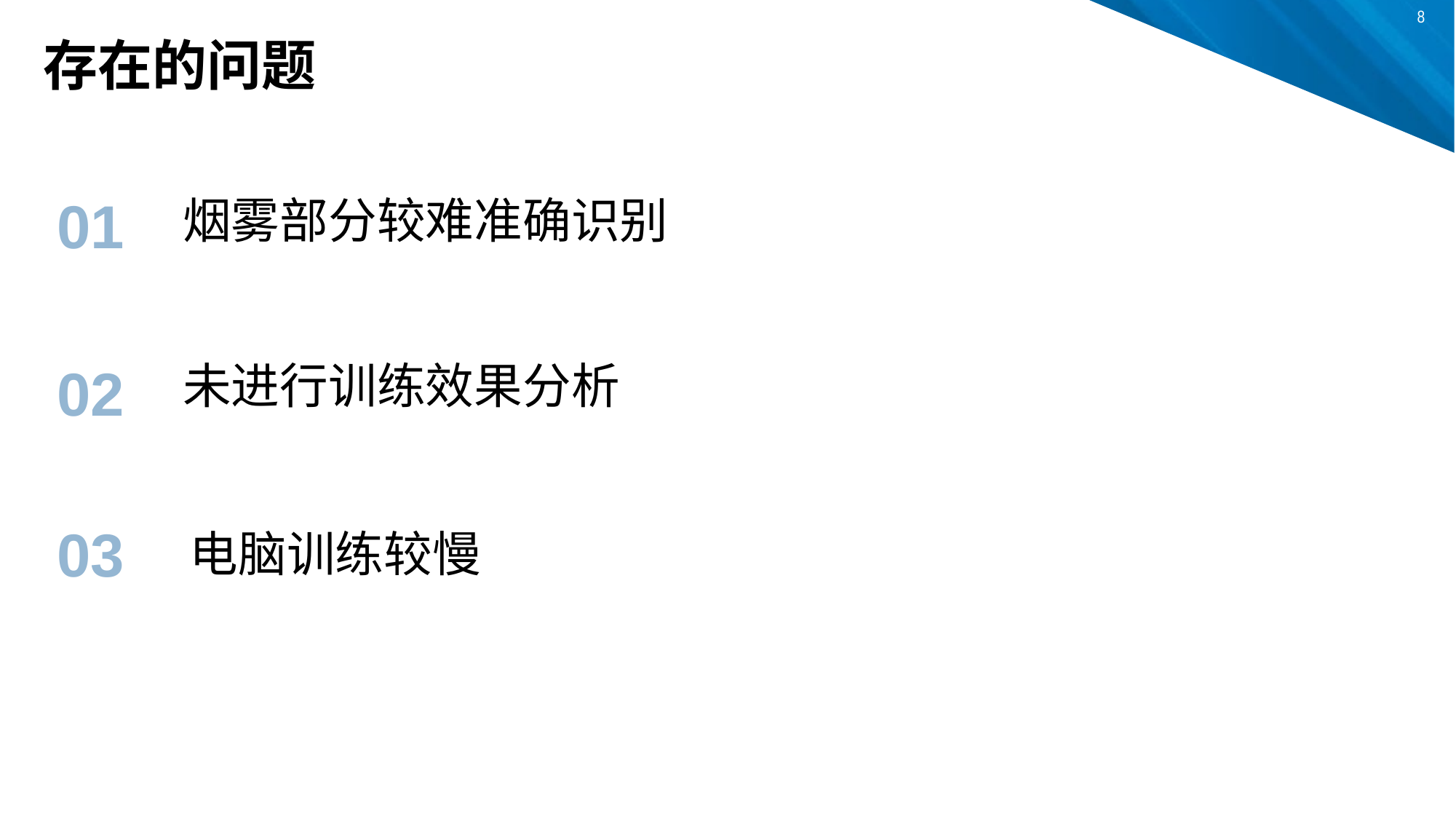

# 存在的问题
01
烟雾部分较难准确识别
未进行训练效果分析
02
03

电脑训练较慢